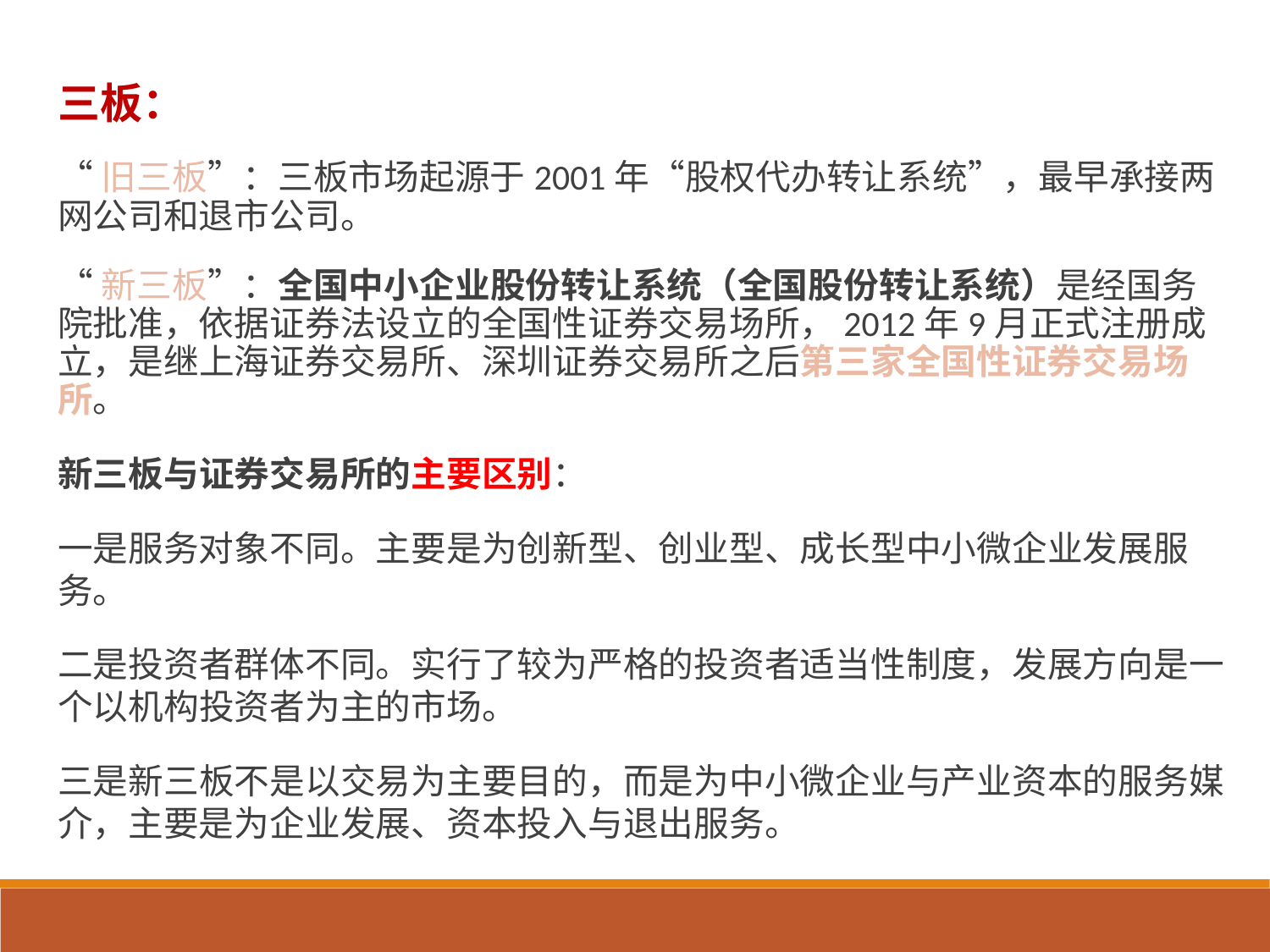

三板：
“旧三板”：三板市场起源于2001年“股权代办转让系统”，最早承接两网公司和退市公司。
“新三板”：全国中小企业股份转让系统（全国股份转让系统）是经国务院批准，依据证券法设立的全国性证券交易场所，2012年9月正式注册成立，是继上海证券交易所、深圳证券交易所之后第三家全国性证券交易场所。
新三板与证券交易所的主要区别：
一是服务对象不同。主要是为创新型、创业型、成长型中小微企业发展服务。
二是投资者群体不同。实行了较为严格的投资者适当性制度，发展方向是一个以机构投资者为主的市场。
三是新三板不是以交易为主要目的，而是为中小微企业与产业资本的服务媒介，主要是为企业发展、资本投入与退出服务。